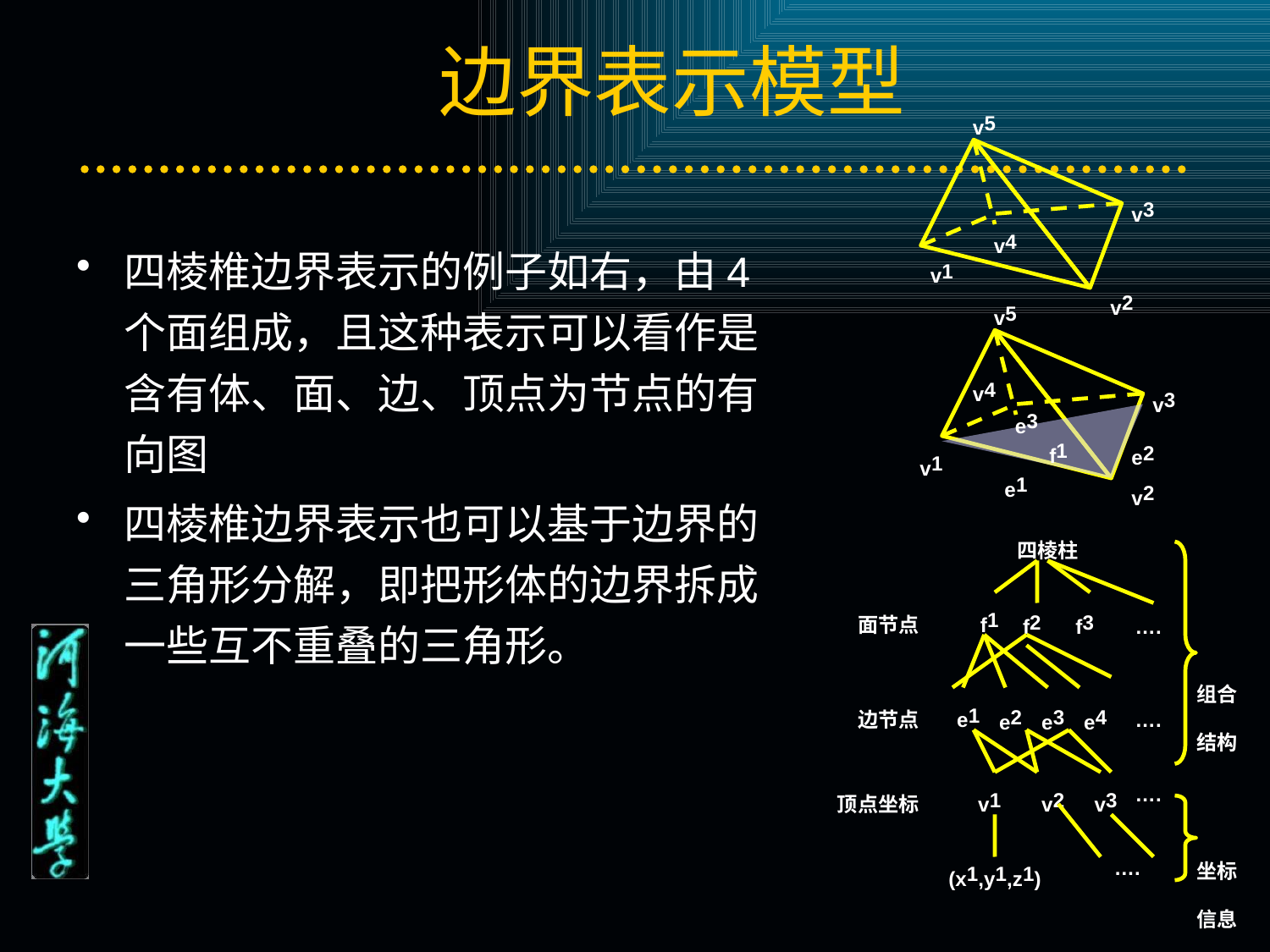

# 边界表示模型
v5

v3
v4

v2
v1
v5

v4
v3
e3

f1
e2
v1
e1
v2
四棱柱

面节点
f1
f2
f3
….
	组合
结构

边节点
e1
….
e2
e3
e4

….
顶点坐标
v1
v2
v3
	坐标
信息

….
(x1,y1,z1)

四棱椎边界表示的例子如右，由4个面组成，且这种表示可以看作是含有体、面、边、顶点为节点的有向图
四棱椎边界表示也可以基于边界的三角形分解，即把形体的边界拆成一些互不重叠的三角形。

65